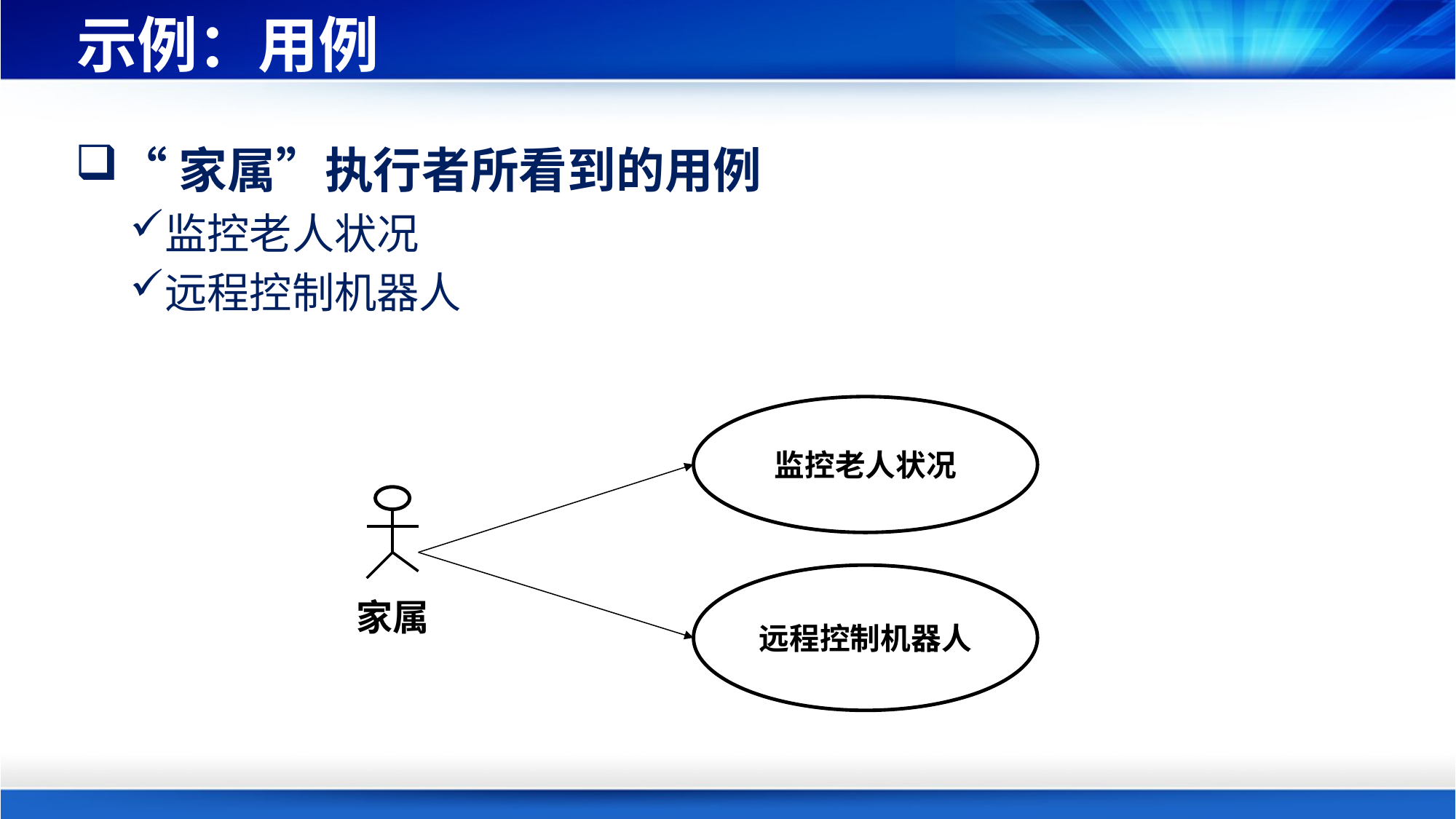

# 示例：用例
“家属”执行者所看到的用例
监控老人状况
远程控制机器人
监控老人状况

家属
远程控制机器人